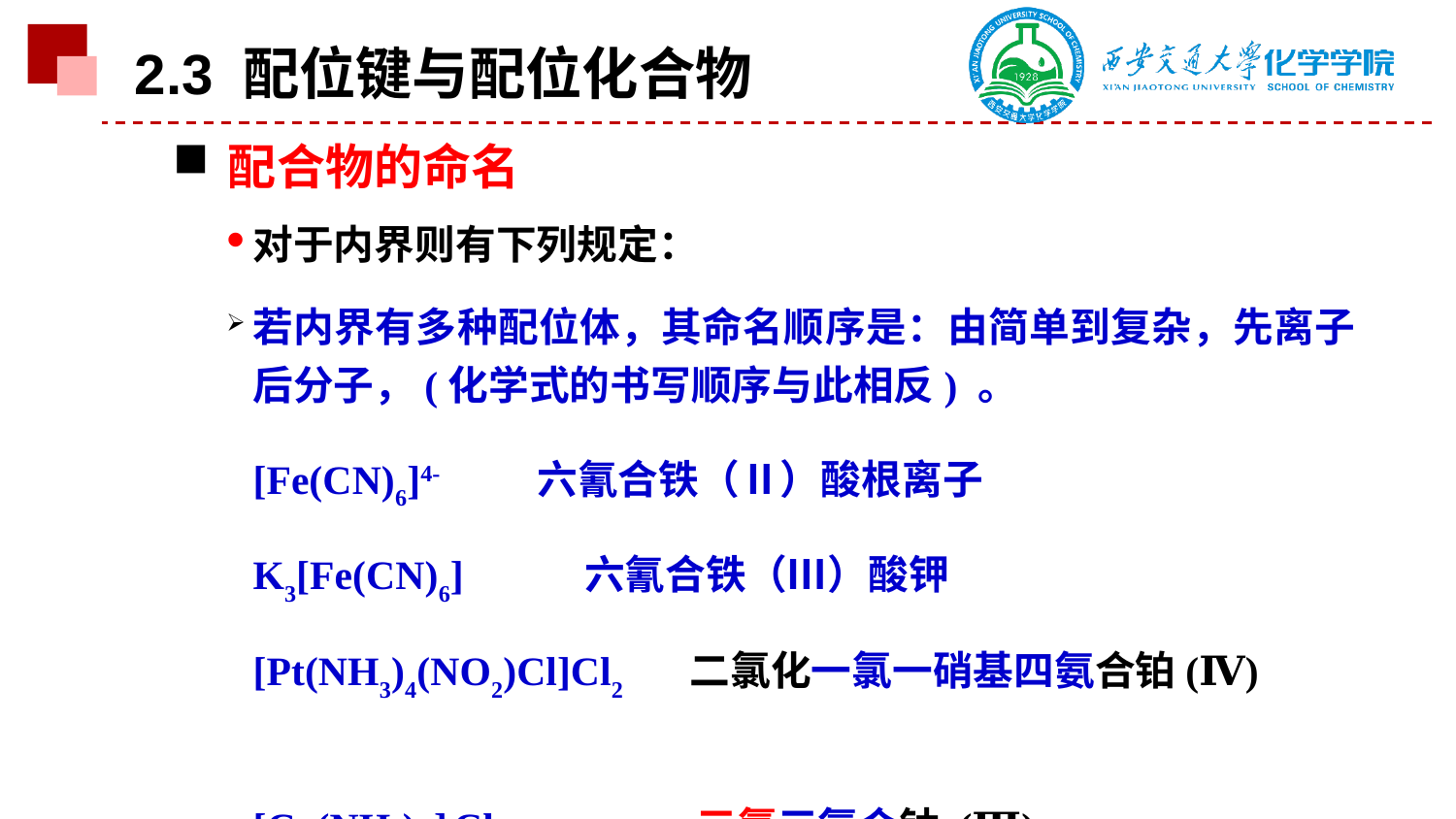

2.3 配位键与配位化合物
配合物的命名
对于内界则有下列规定：
若内界有多种配位体，其命名顺序是：由简单到复杂，先离子后分子，(化学式的书写顺序与此相反) 。
[Fe(CN)6]4-               六氰合铁（Ⅱ）酸根离子
K3[Fe(CN)6]	   六氰合铁（Ⅲ）酸钾
[Pt(NH3)4(NO2)Cl]Cl2	二氯化一氯一硝基四氨合铂(Ⅳ)
[Co(NH3)3 ] Cl3	              三氯三氨合钴 (Ⅲ)